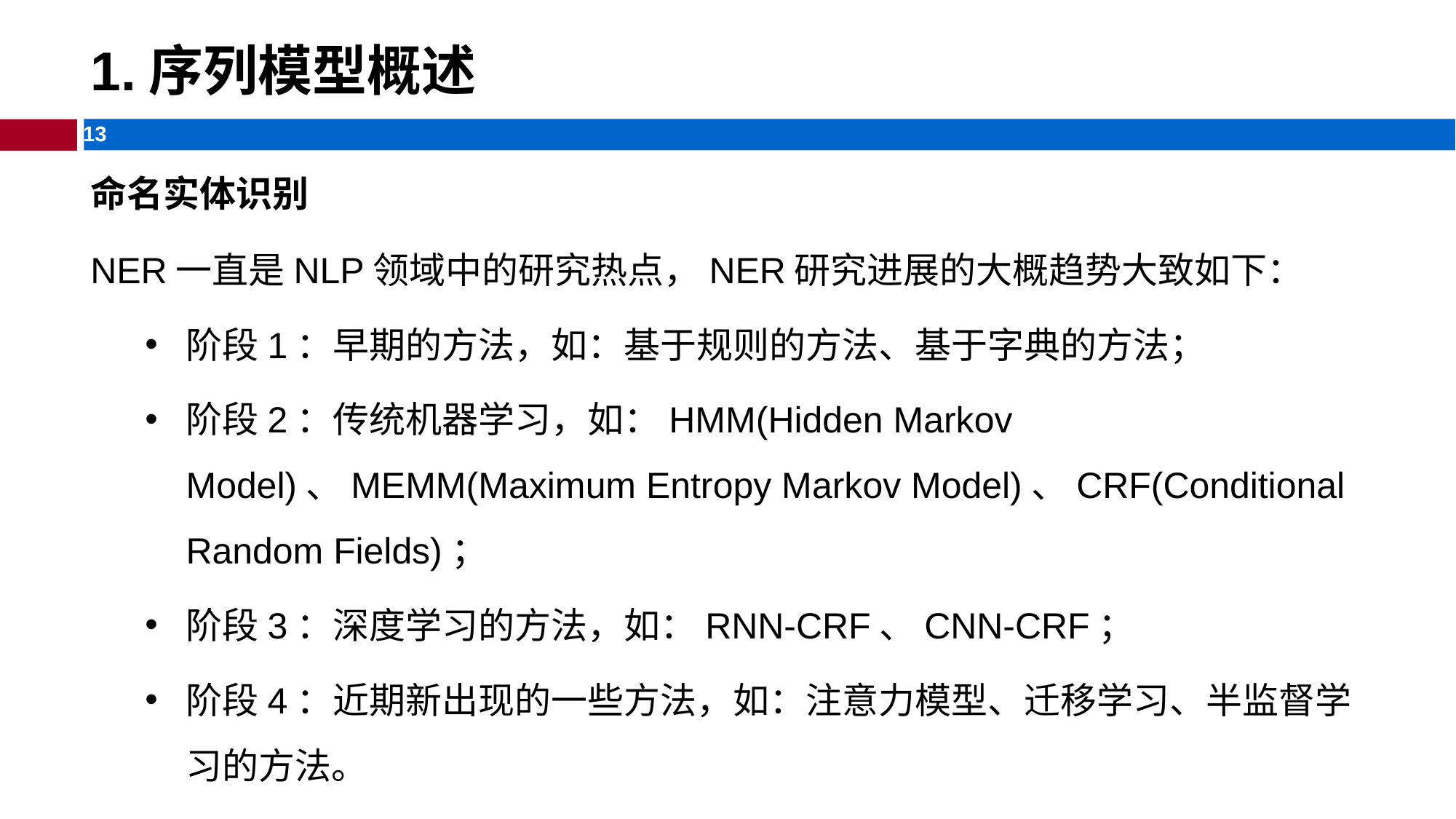

# 1.序列模型概述
命名实体识别
NER一直是NLP领域中的研究热点，NER研究进展的大概趋势大致如下：
阶段1：早期的方法，如：基于规则的方法、基于字典的方法；
阶段2：传统机器学习，如：HMM(Hidden Markov Model)、MEMM(Maximum Entropy Markov Model)、CRF(Conditional Random Fields)；
阶段3：深度学习的方法，如：RNN-CRF、CNN-CRF；
阶段4：近期新出现的一些方法，如：注意力模型、迁移学习、半监督学习的方法。